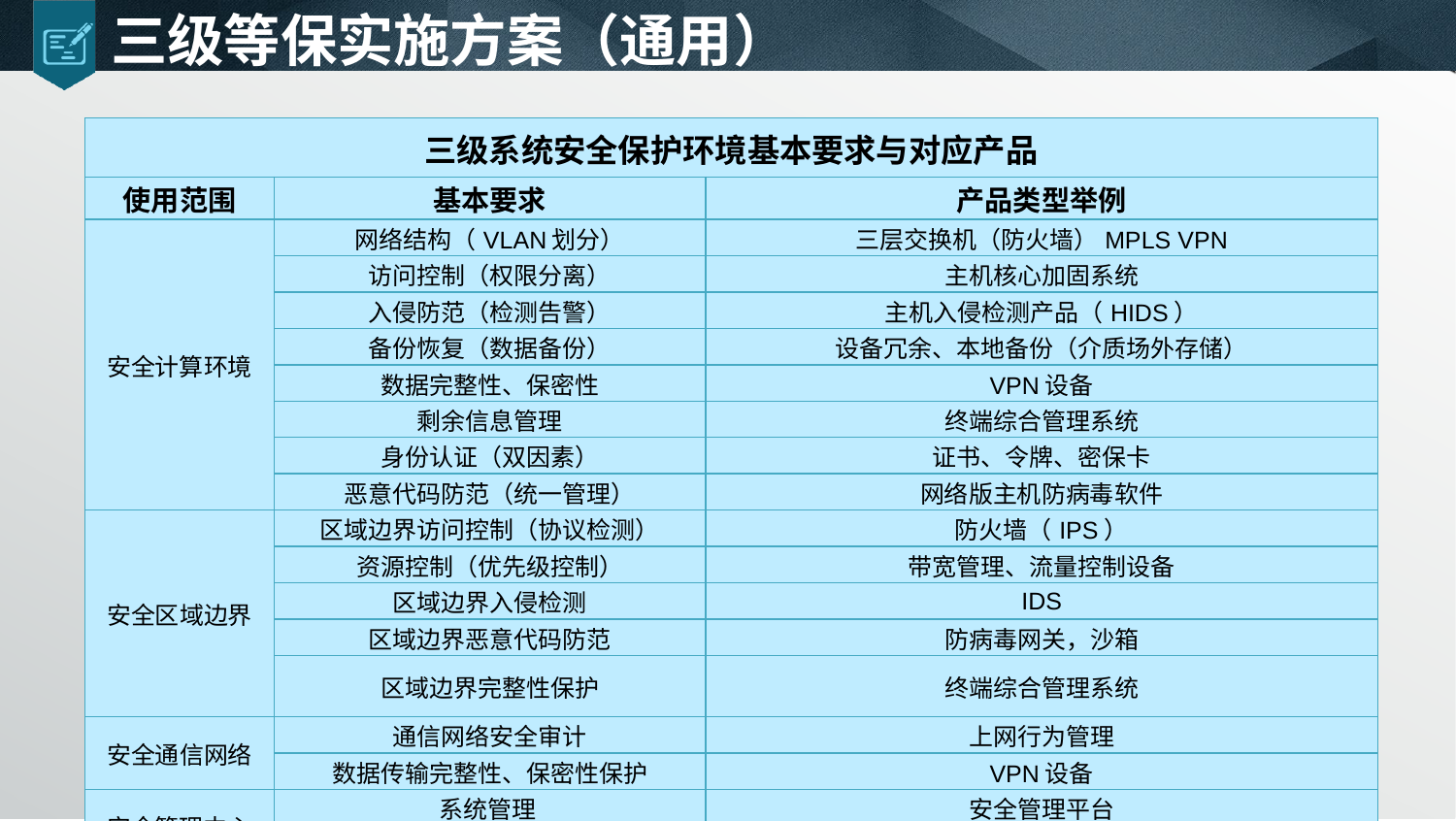

# 三级等保实施方案（通用）
| 三级系统安全保护环境基本要求与对应产品 |  |  |
| --- | --- | --- |
| 使用范围 | 基本要求 | 产品类型举例 |
| 安全计算环境 | 网络结构（VLAN划分） | 三层交换机（防火墙）MPLS VPN |
|  | 访问控制（权限分离） | 主机核心加固系统 |
|  | 入侵防范（检测告警） | 主机入侵检测产品（HIDS） |
|  | 备份恢复（数据备份） | 设备冗余、本地备份（介质场外存储） |
|  | 数据完整性、保密性 | VPN设备 |
|  | 剩余信息管理 | 终端综合管理系统 |
|  | 身份认证（双因素） | 证书、令牌、密保卡 |
|  | 恶意代码防范（统一管理） | 网络版主机防病毒软件 |
| 安全区域边界 | 区域边界访问控制（协议检测） | 防火墙（IPS） |
|  | 资源控制（优先级控制） | 带宽管理、流量控制设备 |
|  | 区域边界入侵检测 | IDS |
|  | 区域边界恶意代码防范 | 防病毒网关，沙箱 |
|  | 区域边界完整性保护 | 终端综合管理系统 |
| 安全通信网络 | 通信网络安全审计 | 上网行为管理 |
|  | 数据传输完整性、保密性保护 | VPN设备 |
| 安全管理中心 | 系统管理 | 安全管理平台 |
|  | 审计管理（网络、主机、应用） | 安全审计系统 |